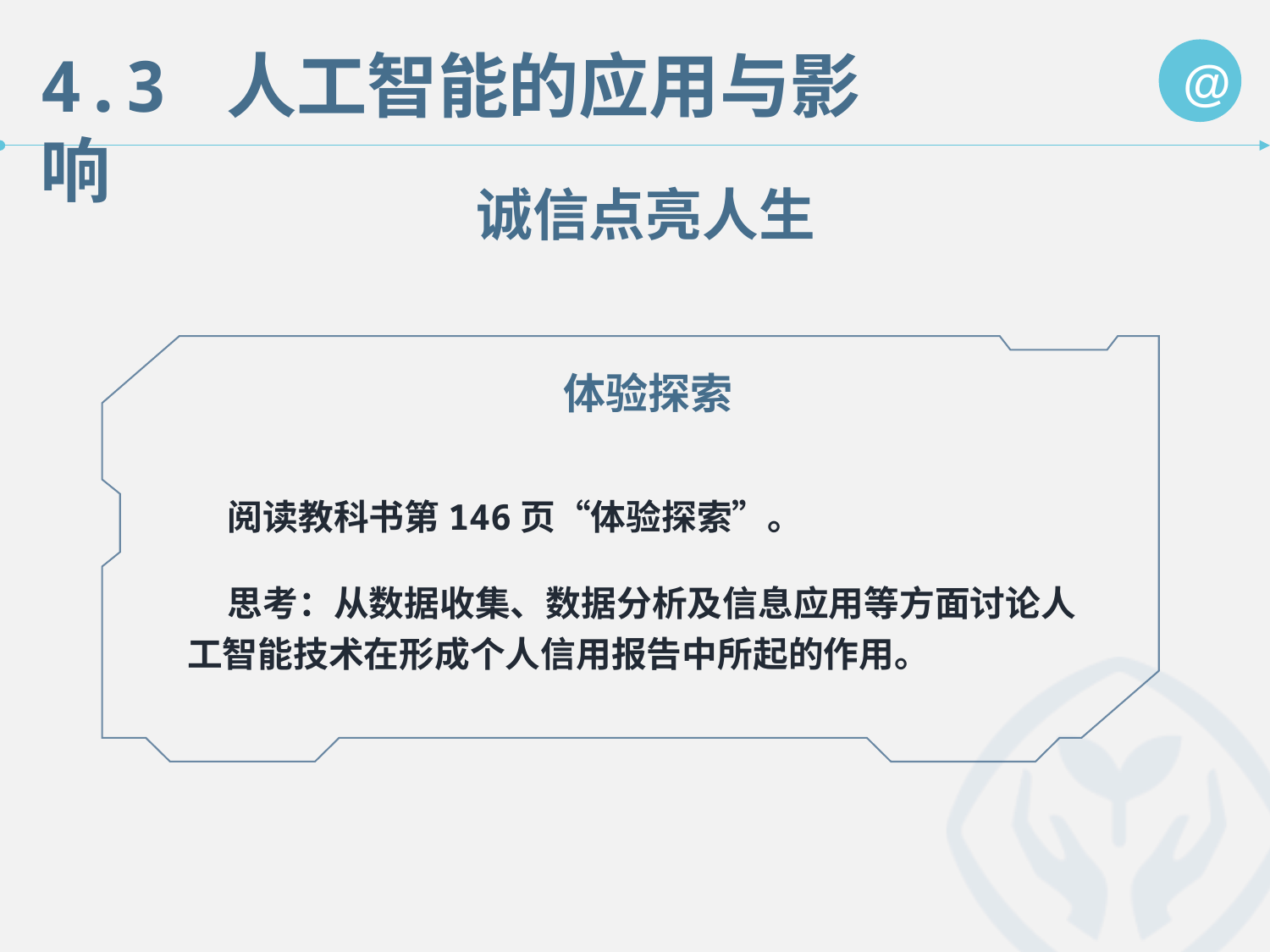

4.3 人工智能的应用与影响
@
诚信点亮人生

体验探索

    阅读教科书第146页“体验探索”。
    思考：从数据收集、数据分析及信息应用等方面讨论人工智能技术在形成个人信用报告中所起的作用。